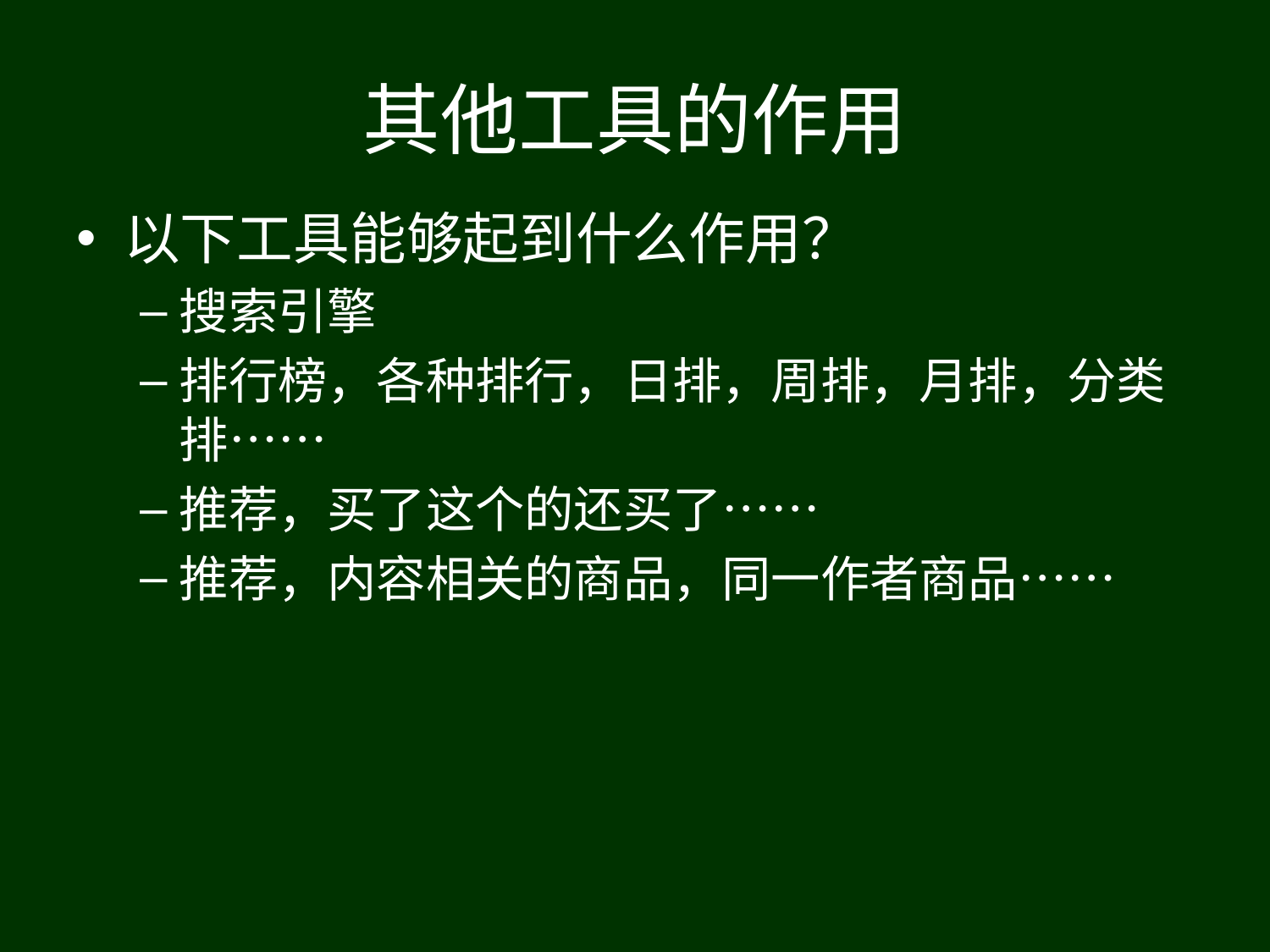

# 其他工具的作用
以下工具能够起到什么作用？
搜索引擎
排行榜，各种排行，日排，周排，月排，分类排……
推荐，买了这个的还买了……
推荐，内容相关的商品，同一作者商品……